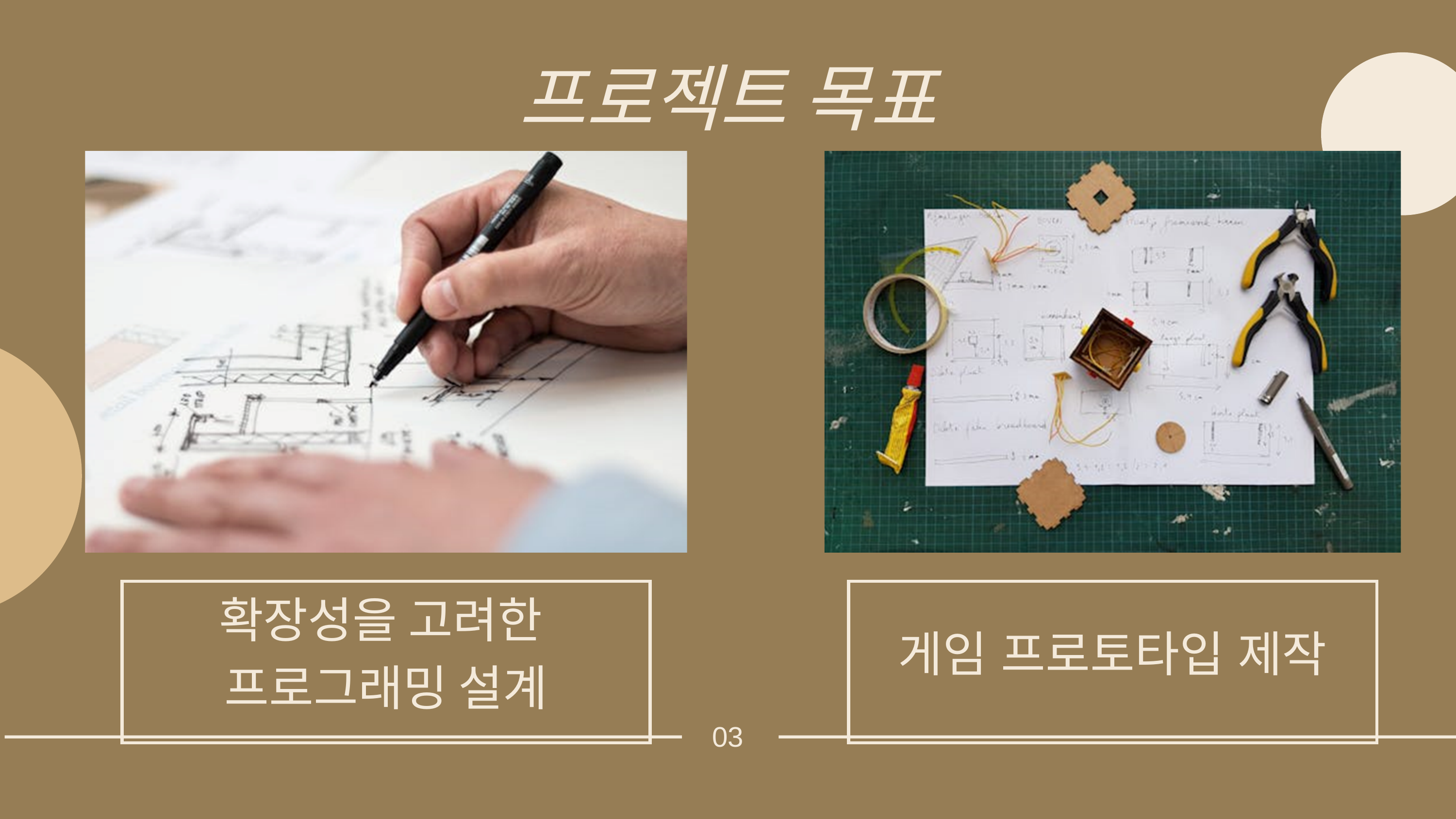

프로젝트 목표

확장성을 고려한
프로그래밍 설계

게임 프로토타입 제작

03